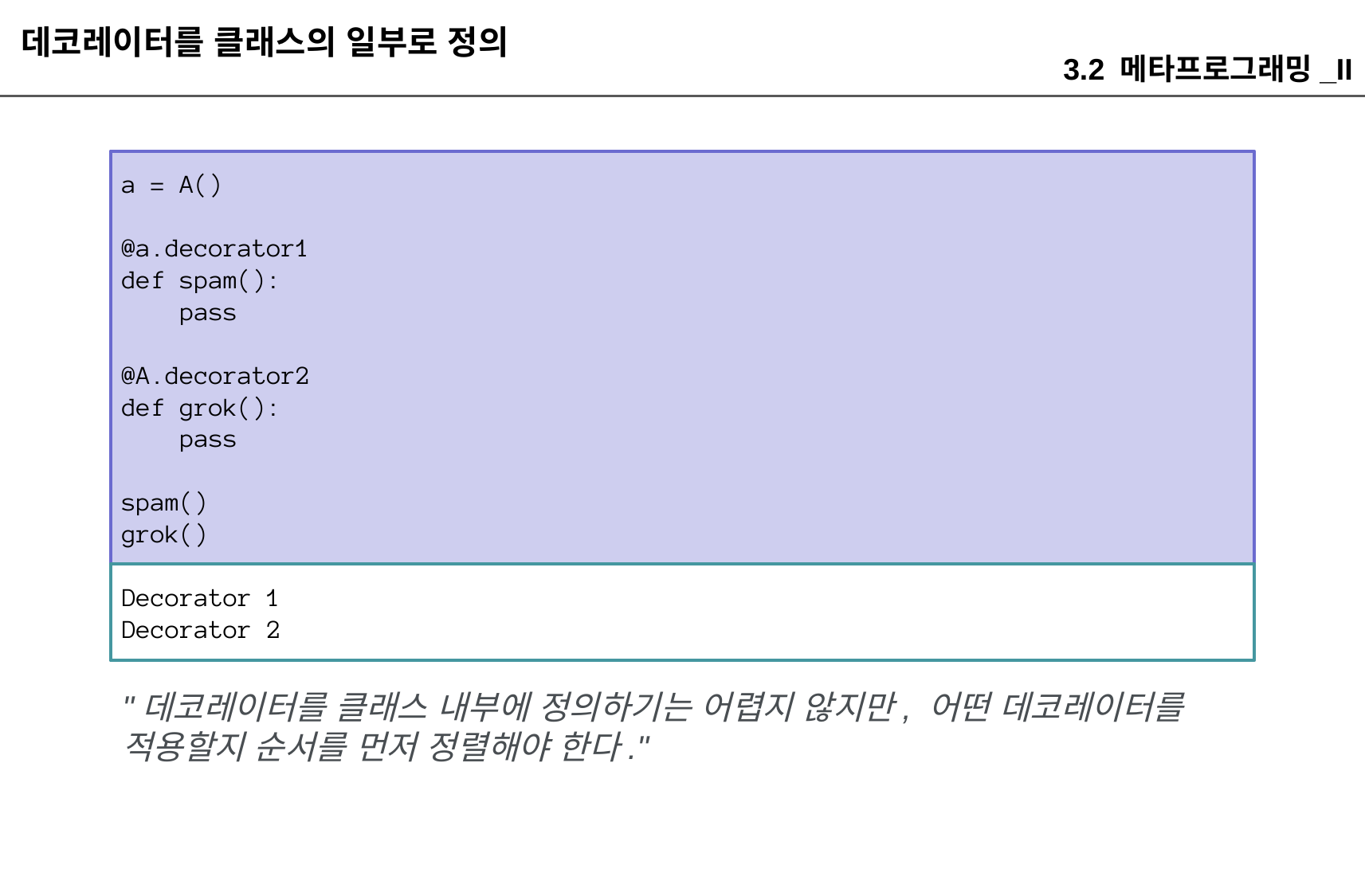

데코레이터를 클래스의 일부로 정의
3.2 메타프로그래밍_II
a = A()

@a.decorator1
def spam():
    pass

@A.decorator2
def grok():
    pass

spam()
grok()
Decorator 1
Decorator 2
"데코레이터를 클래스 내부에 정의하기는 어렵지 않지만, 어떤 데코레이터를 적용할지 순서를 먼저 정렬해야 한다."